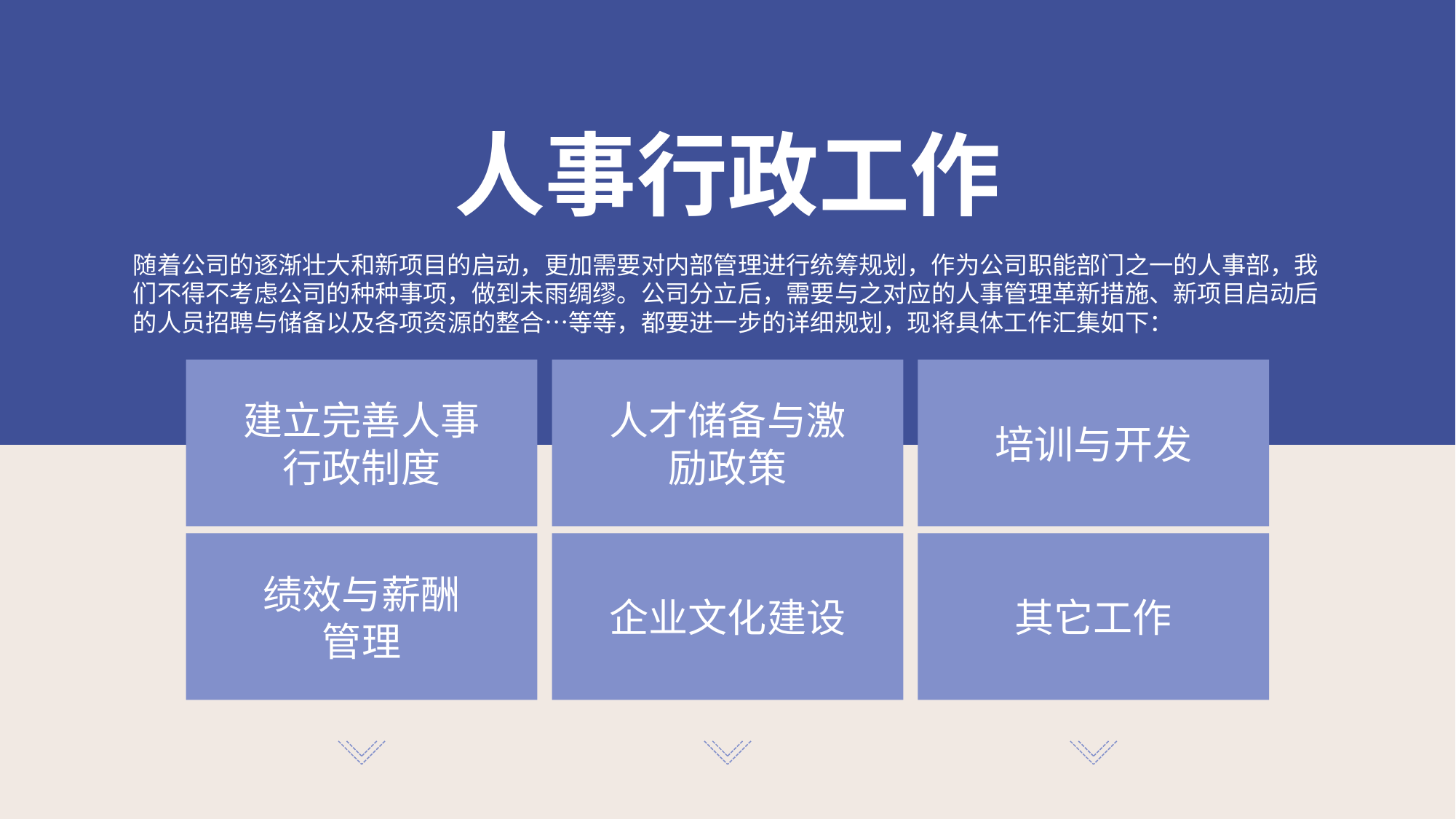

人事行政工作
随着公司的逐渐壮大和新项目的启动，更加需要对内部管理进行统筹规划，作为公司职能部门之一的人事部，我们不得不考虑公司的种种事项，做到未雨绸缪。公司分立后，需要与之对应的人事管理革新措施、新项目启动后的人员招聘与储备以及各项资源的整合…等等，都要进一步的详细规划，现将具体工作汇集如下：

建立完善人事行政制度
人才储备与激励政策
培训与开发

绩效与薪酬管理
企业文化建设
其它工作